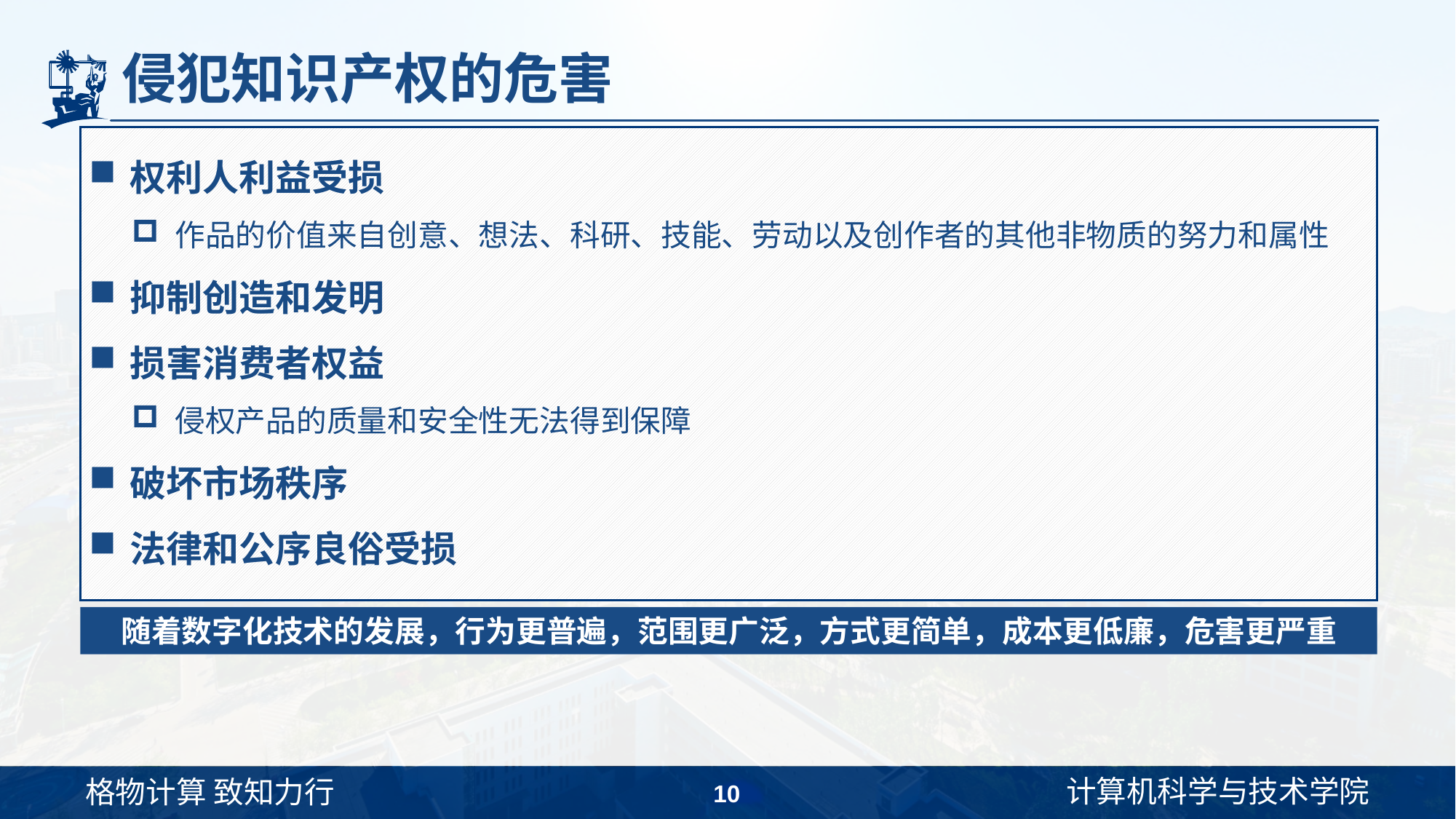

# 侵犯知识产权的危害
权利人利益受损
作品的价值来自创意、想法、科研、技能、劳动以及创作者的其他非物质的努力和属性
抑制创造和发明
损害消费者权益
侵权产品的质量和安全性无法得到保障
破坏市场秩序
法律和公序良俗受损
随着数字化技术的发展，行为更普遍，范围更广泛，方式更简单，成本更低廉，危害更严重
10